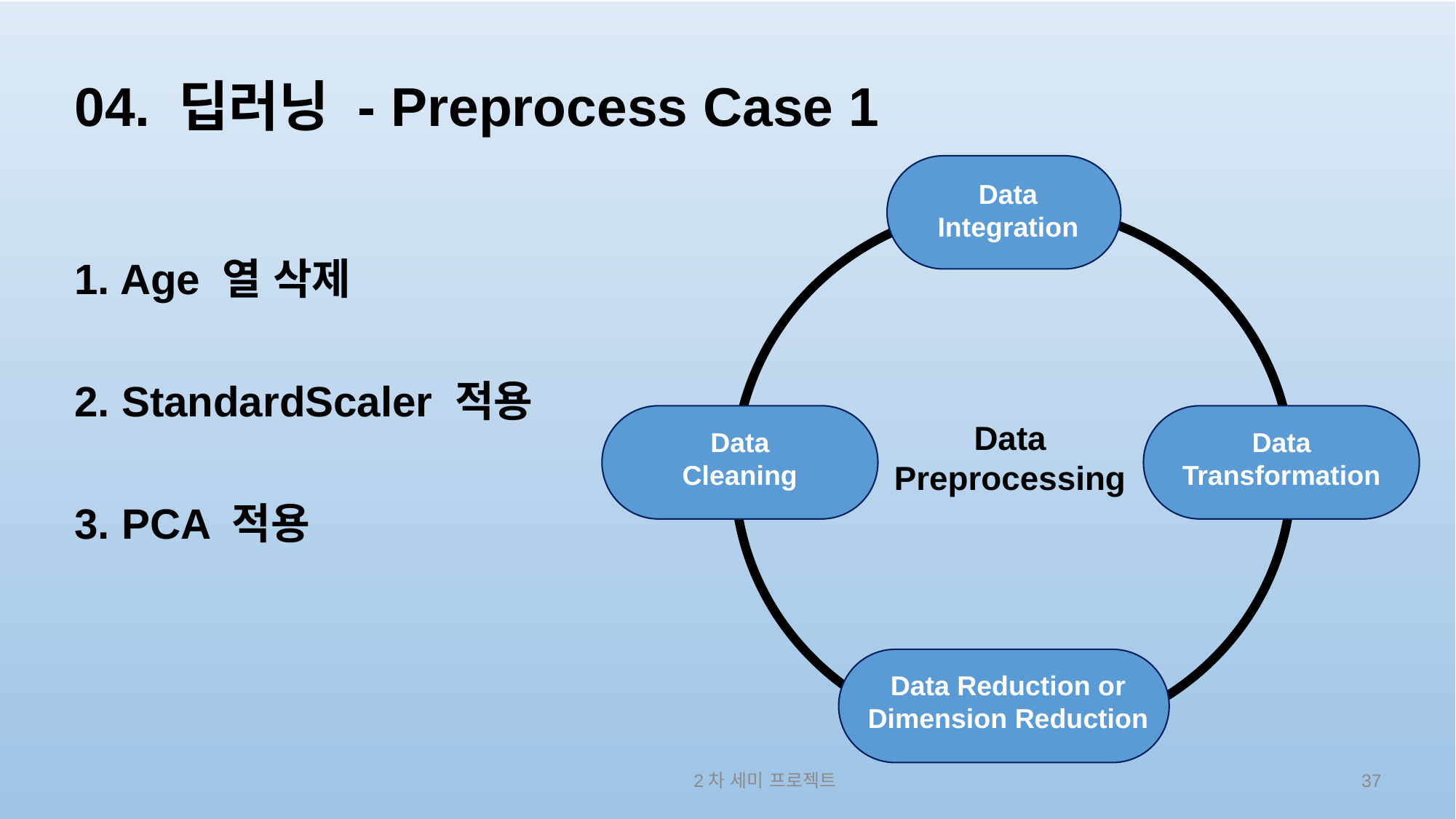

# 04. 딥러닝 - Preprocess Case 1

Data
Integration

1. Age 열 삭제

2. StandardScaler 적용

3. PCA 적용

Data
Preprocessing
Data
Transformation
Data
Cleaning

Data Reduction or
Dimension Reduction
2차 세미 프로젝트
37